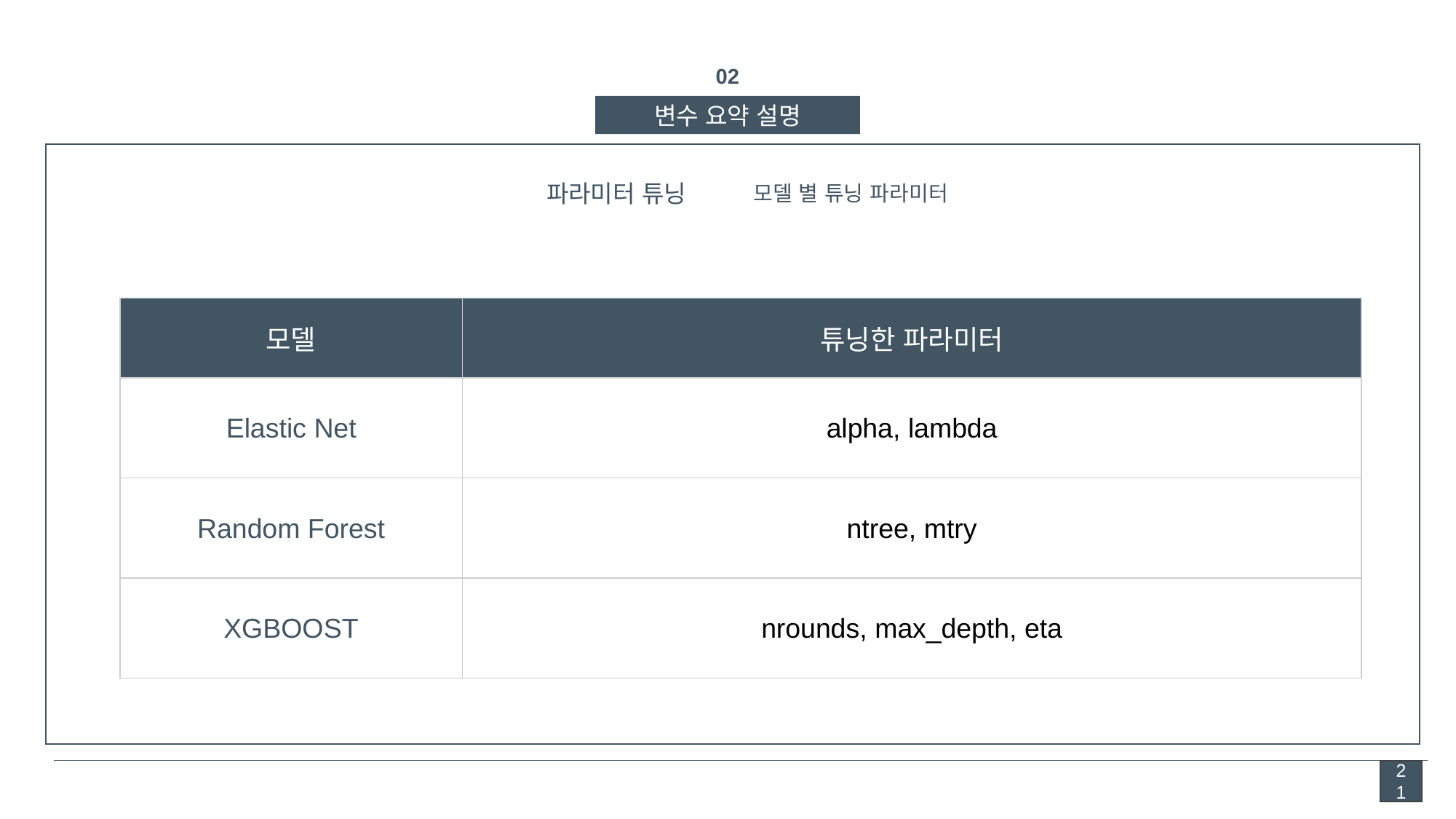

02
변수 요약 설명

파라미터 튜닝
모델 별 튜닝 파라미터
| 모델 | 튜닝한 파라미터 |
| --- | --- |
| Elastic Net | alpha, lambda |
| Random Forest | ntree, mtry |
| XGBOOST | nrounds, max\_depth, eta |
21